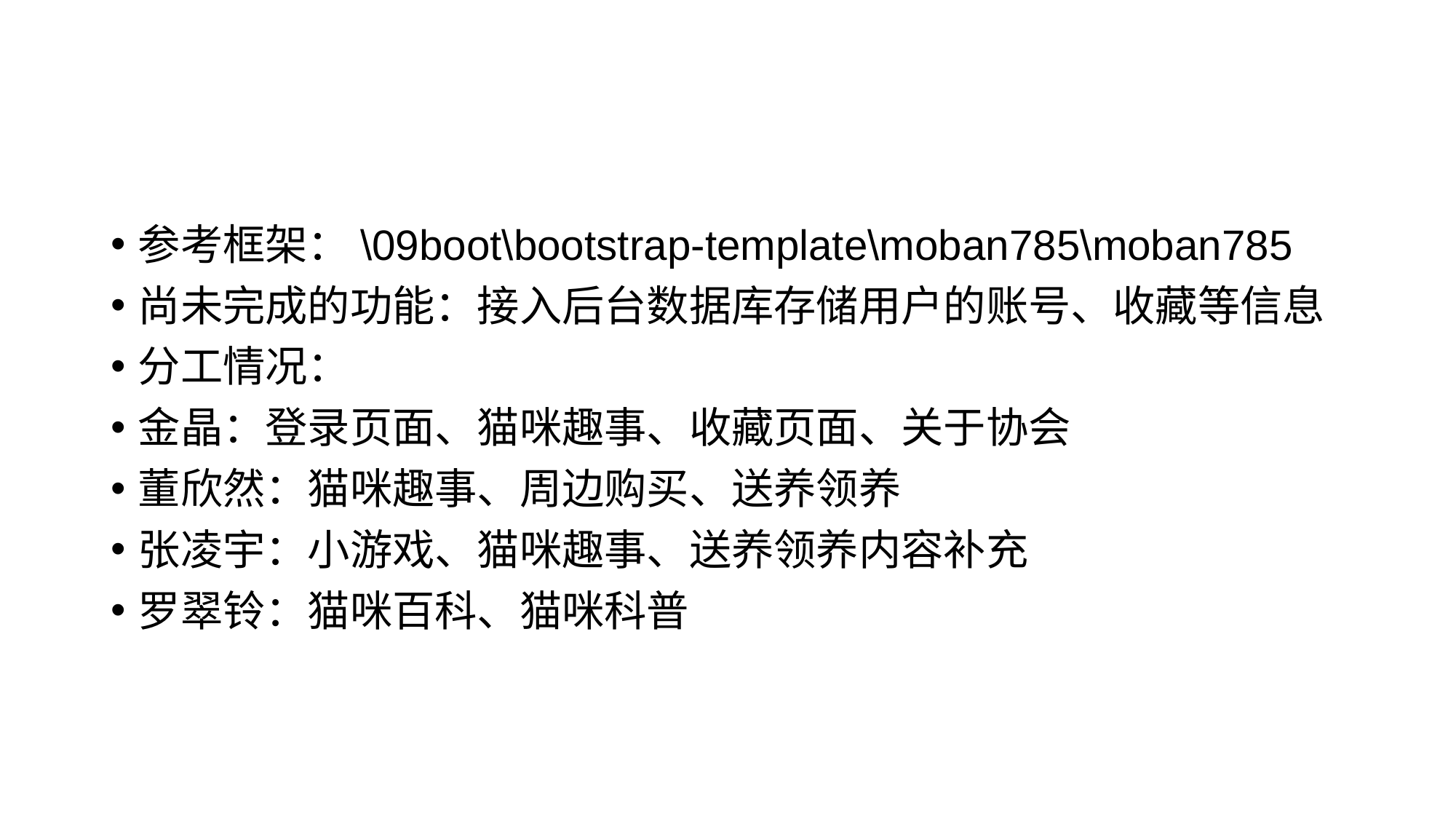

#
参考框架：\09boot\bootstrap-template\moban785\moban785
尚未完成的功能：接入后台数据库存储用户的账号、收藏等信息
分工情况：
金晶：登录页面、猫咪趣事、收藏页面、关于协会
董欣然：猫咪趣事、周边购买、送养领养
张凌宇：小游戏、猫咪趣事、送养领养内容补充
罗翠铃：猫咪百科、猫咪科普